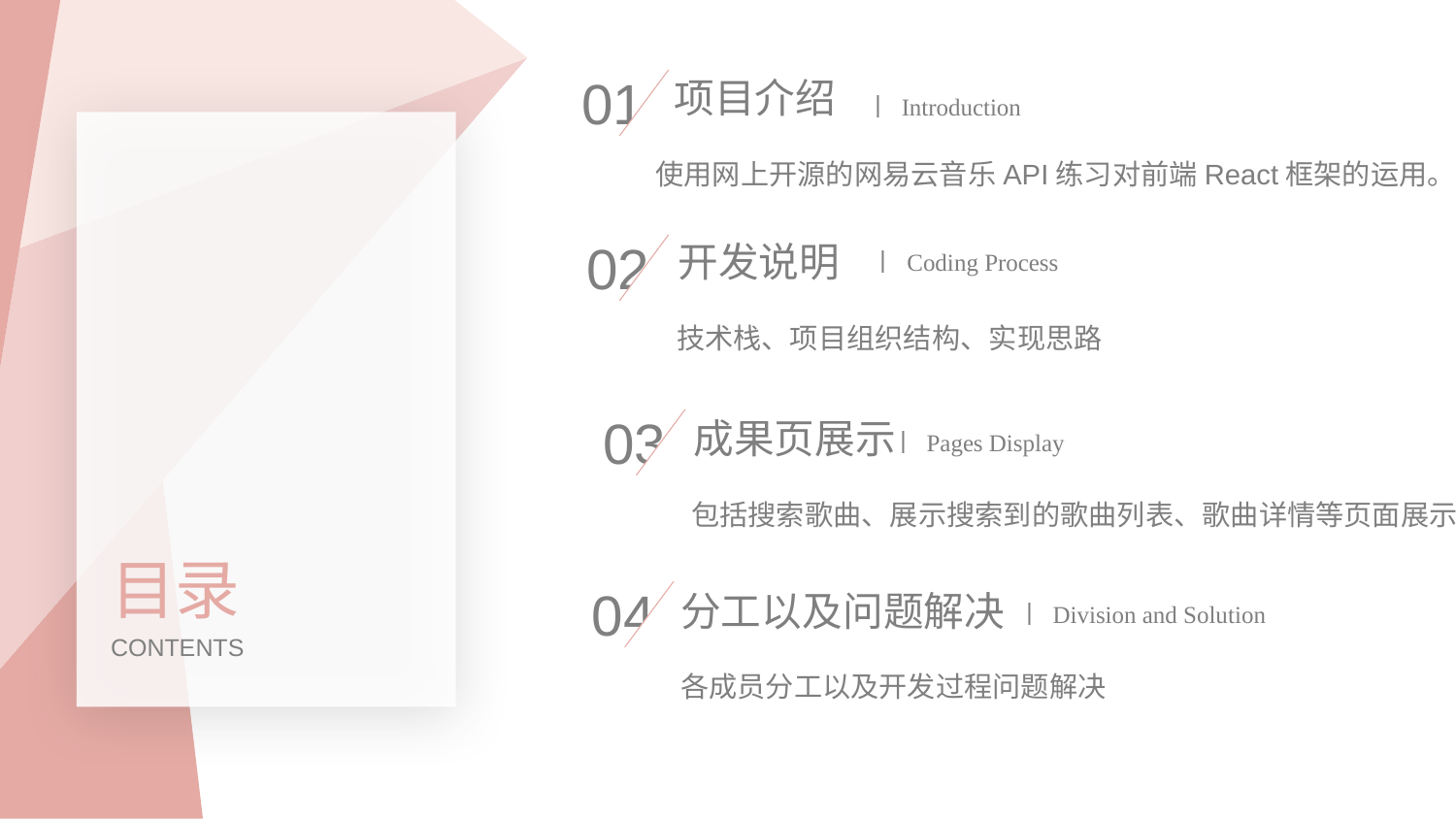

01
项目介绍

丨 Introduction

使用网上开源的网易云音乐API练习对前端React框架的运用。
02
开发说明

丨 Coding Process
技术栈、项目组织结构、实现思路
03
成果页展示

丨 Pages Display
包括搜索歌曲、展示搜索到的歌曲列表、歌曲详情等页面展示。
目录
04
分工以及问题解决

丨 Division and Solution
CONTENTS
各成员分工以及开发过程问题解决